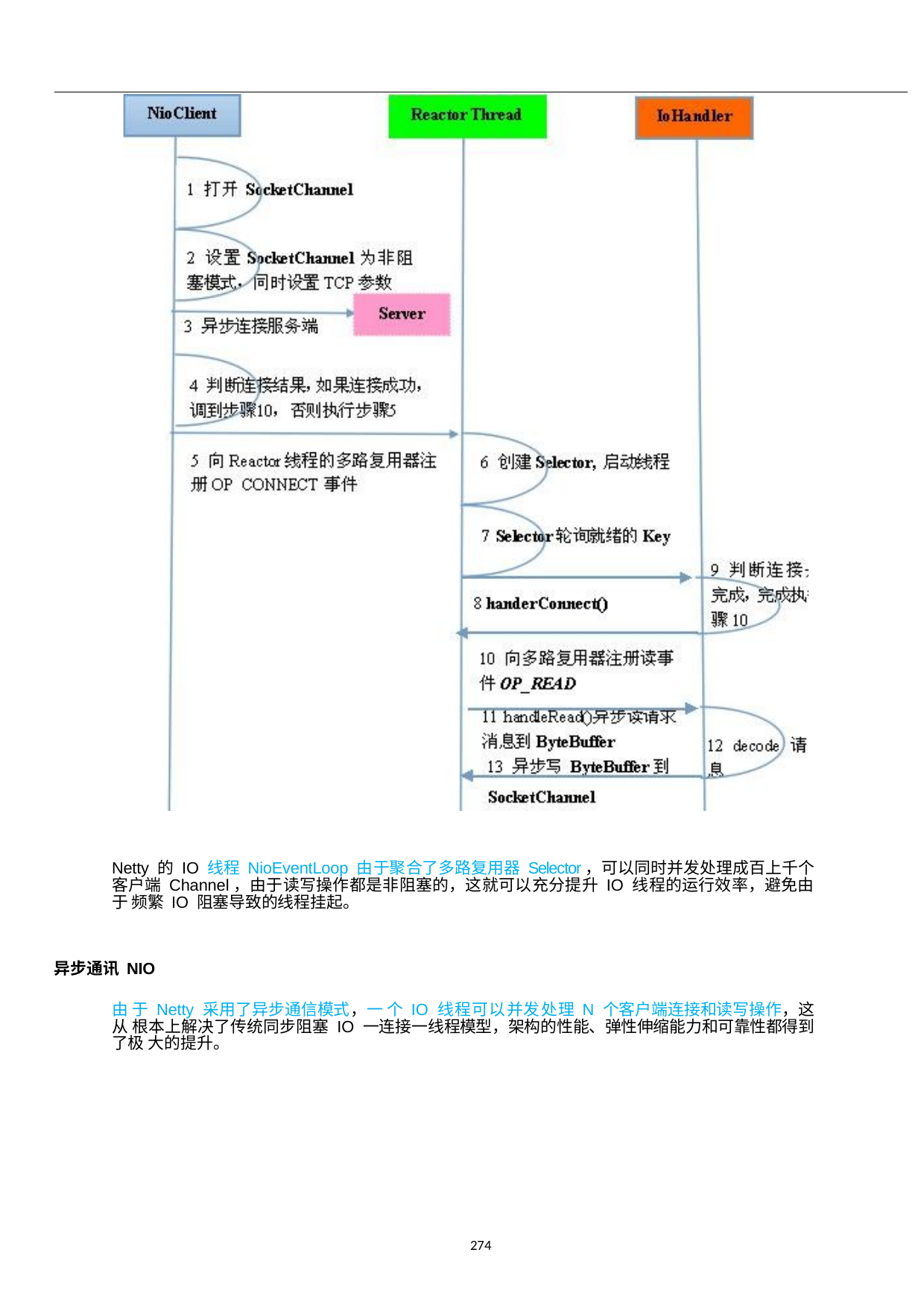

Netty 的 IO 线程 NioEventLoop 由于聚合了多路复用器 Selector，可以同时并发处理成百上千个 客户端 Channel，由于读写操作都是非阻塞的，这就可以充分提升 IO 线程的运行效率，避免由于 频繁 IO 阻塞导致的线程挂起。

异步通讯 NIO

由于 Netty 采用了异步通信模式，一 个 IO 线程可以并发处理 N 个客户端连接和读写操作，这从 根本上解决了传统同步阻塞 IO 一连接一线程模型，架构的性能、弹性伸缩能力和可靠性都得到了极 大的提升。
274